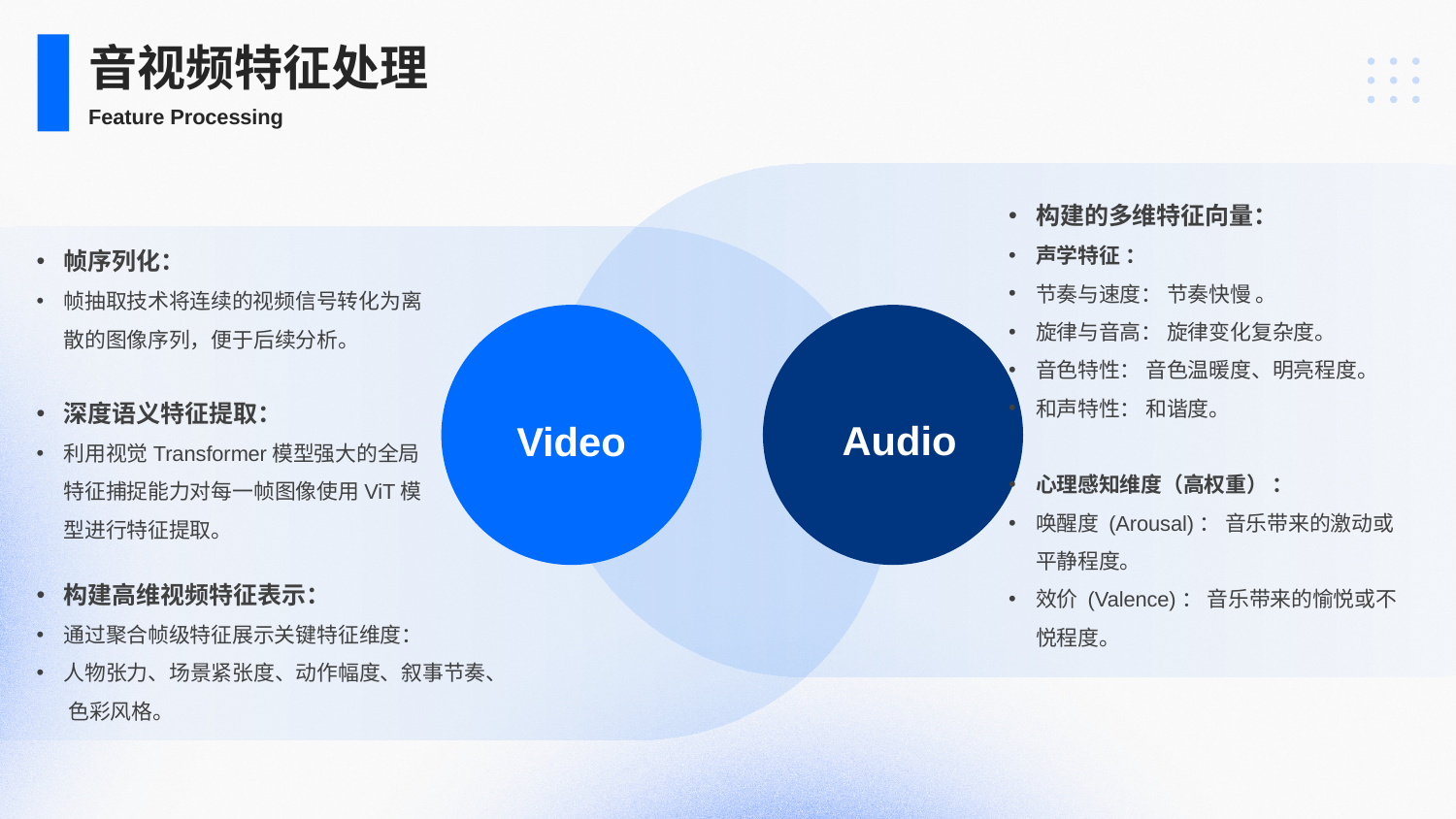

音视频特征处理

Feature Processing

构建的多维特征向量：
声学特征 ：
节奏与速度： 节奏快慢 。
旋律与音高： 旋律变化复杂度。
音色特性： 音色温暖度、明亮程度。
和声特性： 和谐度。

心理感知维度（高权重） ：
唤醒度 (Arousal)： 音乐带来的激动或平静程度。
效价 (Valence)： 音乐带来的愉悦或不悦程度。

帧序列化：
帧抽取技术将连续的视频信号转化为离散的图像序列，便于后续分析。

深度语义特征提取：
利用视觉Transformer模型强大的全局特征捕捉能力对每一帧图像使用ViT模型进行特征提取。
Audio
Video
构建高维视频特征表示：
通过聚合帧级特征展示关键特征维度：
人物张力、场景紧张度、动作幅度、叙事节奏、 色彩风格。